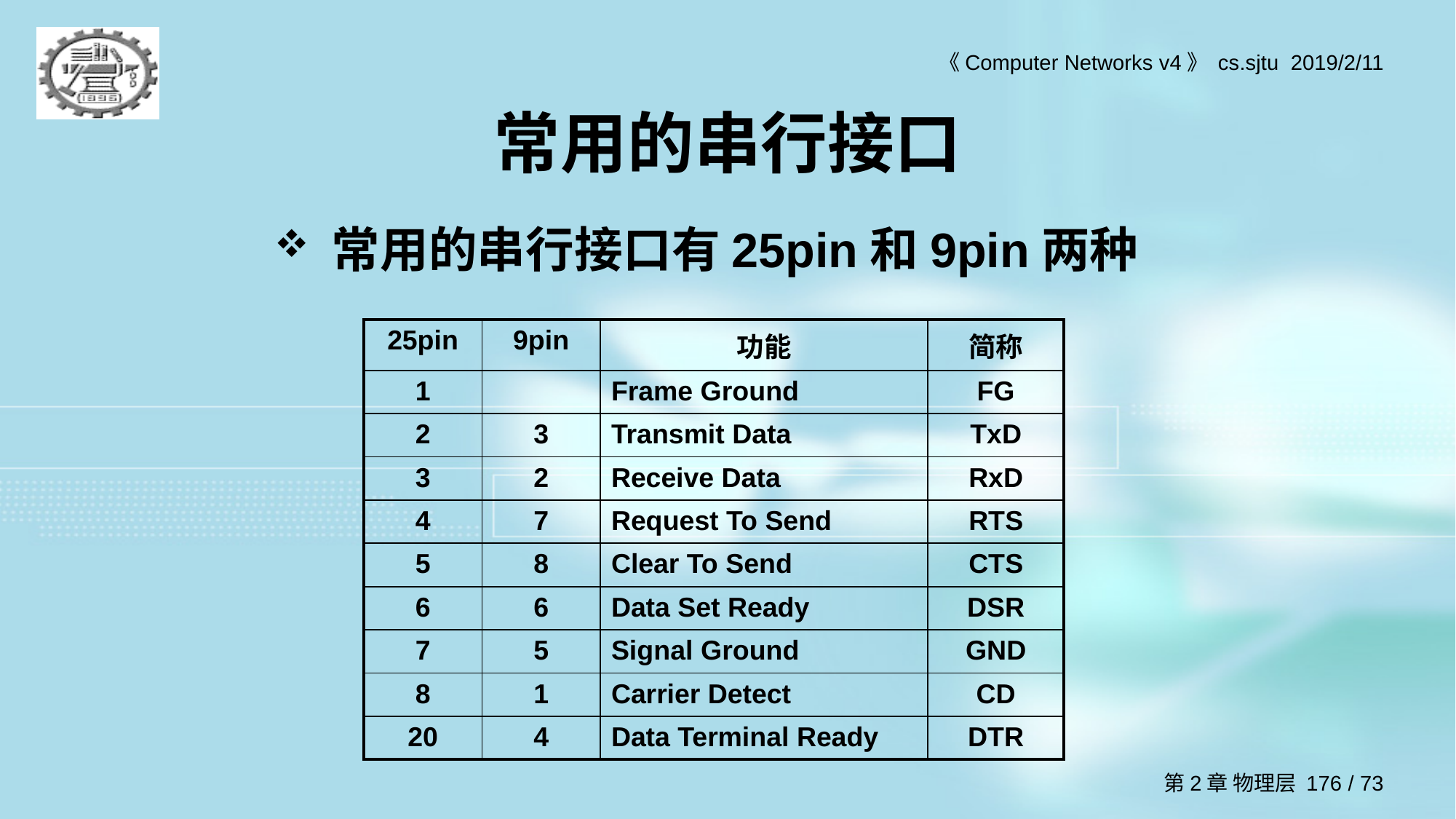

# 常用的串行接口
常用的串行接口有25pin和9pin两种
| 25pin | 9pin | 功能 | 简称 |
| --- | --- | --- | --- |
| 1 |  | Frame Ground | FG |
| 2 | 3 | Transmit Data | TxD |
| 3 | 2 | Receive Data | RxD |
| 4 | 7 | Request To Send | RTS |
| 5 | 8 | Clear To Send | CTS |
| 6 | 6 | Data Set Ready | DSR |
| 7 | 5 | Signal Ground | GND |
| 8 | 1 | Carrier Detect | CD |
| 20 | 4 | Data Terminal Ready | DTR |